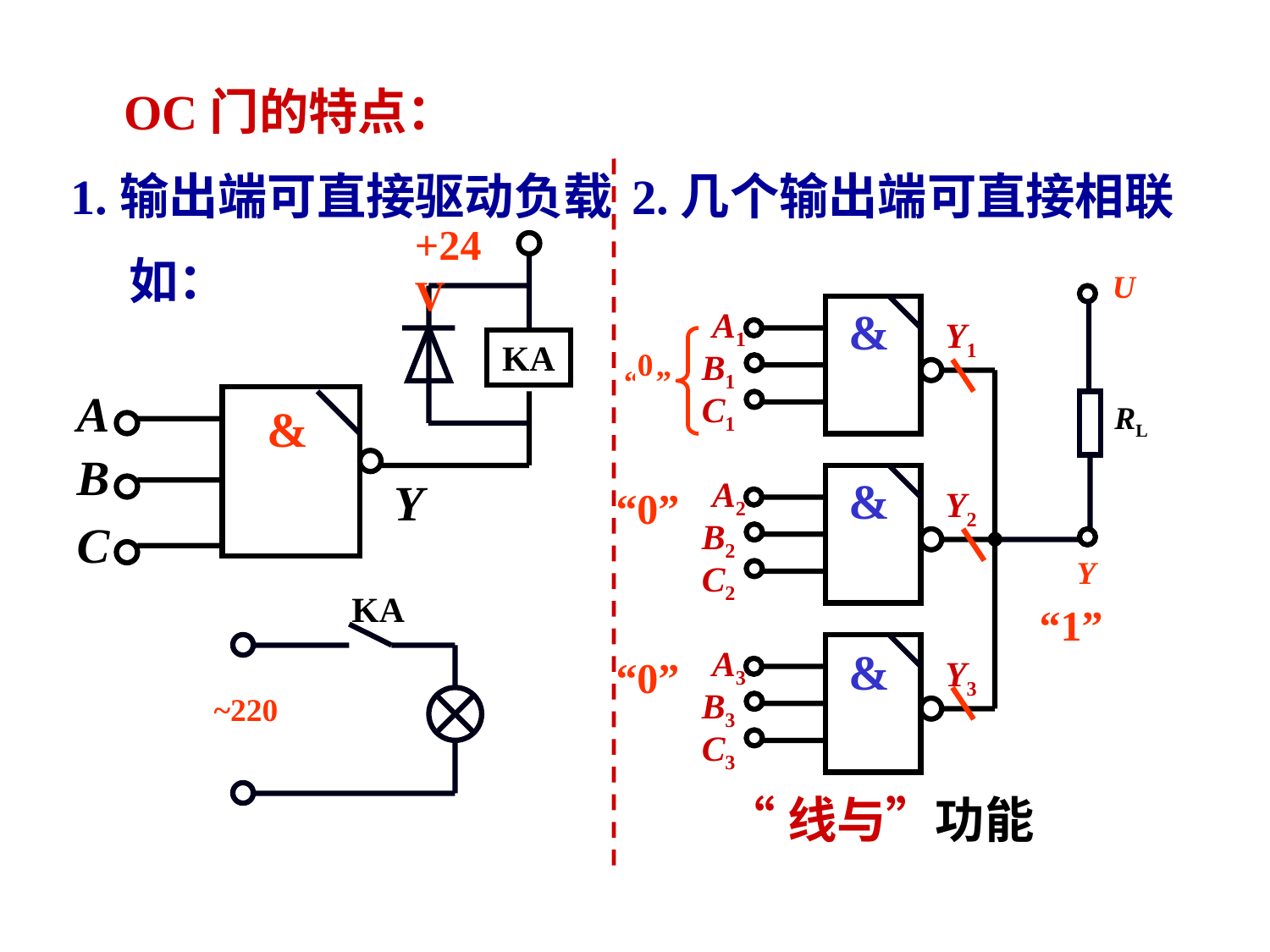

OC门的特点：
1.输出端可直接驱动负载

+24V

如：

KA
A

&

B

Y

C

KA

~220

2.几个输出端可直接相联
U

&
A1

Y1

B1

C1

RL

&
A2

Y2

B2

C2

A3

&

Y3

B3

C3

Y

“1”
“0”
“0”
0

“1”
“线与”功能